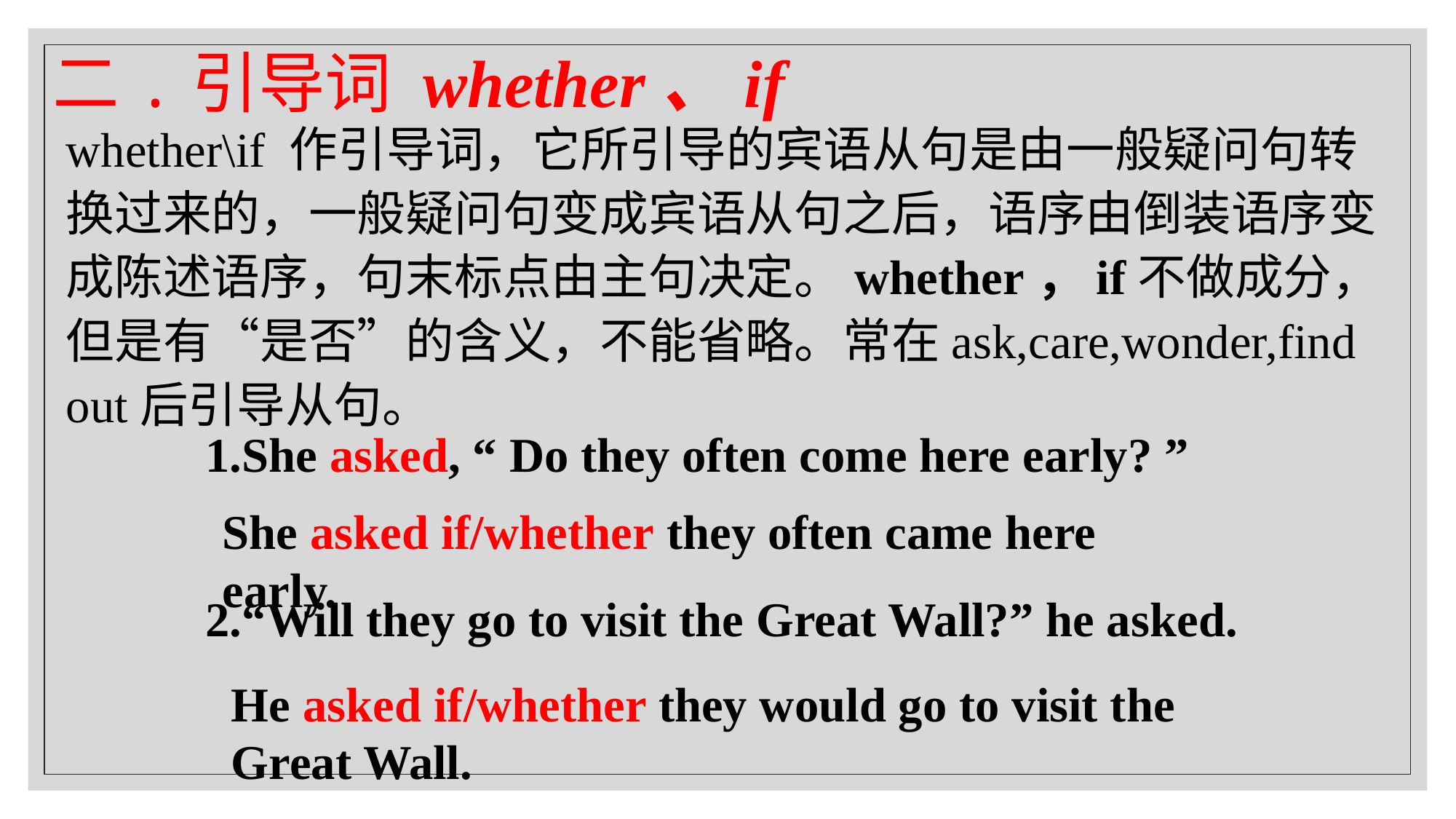

二.引导词 whether、if
whether\if 作引导词，它所引导的宾语从句是由一般疑问句转换过来的，一般疑问句变成宾语从句之后，语序由倒装语序变成陈述语序，句末标点由主句决定。whether，if不做成分，但是有“是否”的含义，不能省略。常在ask,care,wonder,find out后引导从句。
1.She asked, “ Do they often come here early? ”

2.“Will they go to visit the Great Wall?” he asked.

She asked if/whether they often came here early.
He asked if/whether they would go to visit the Great Wall.